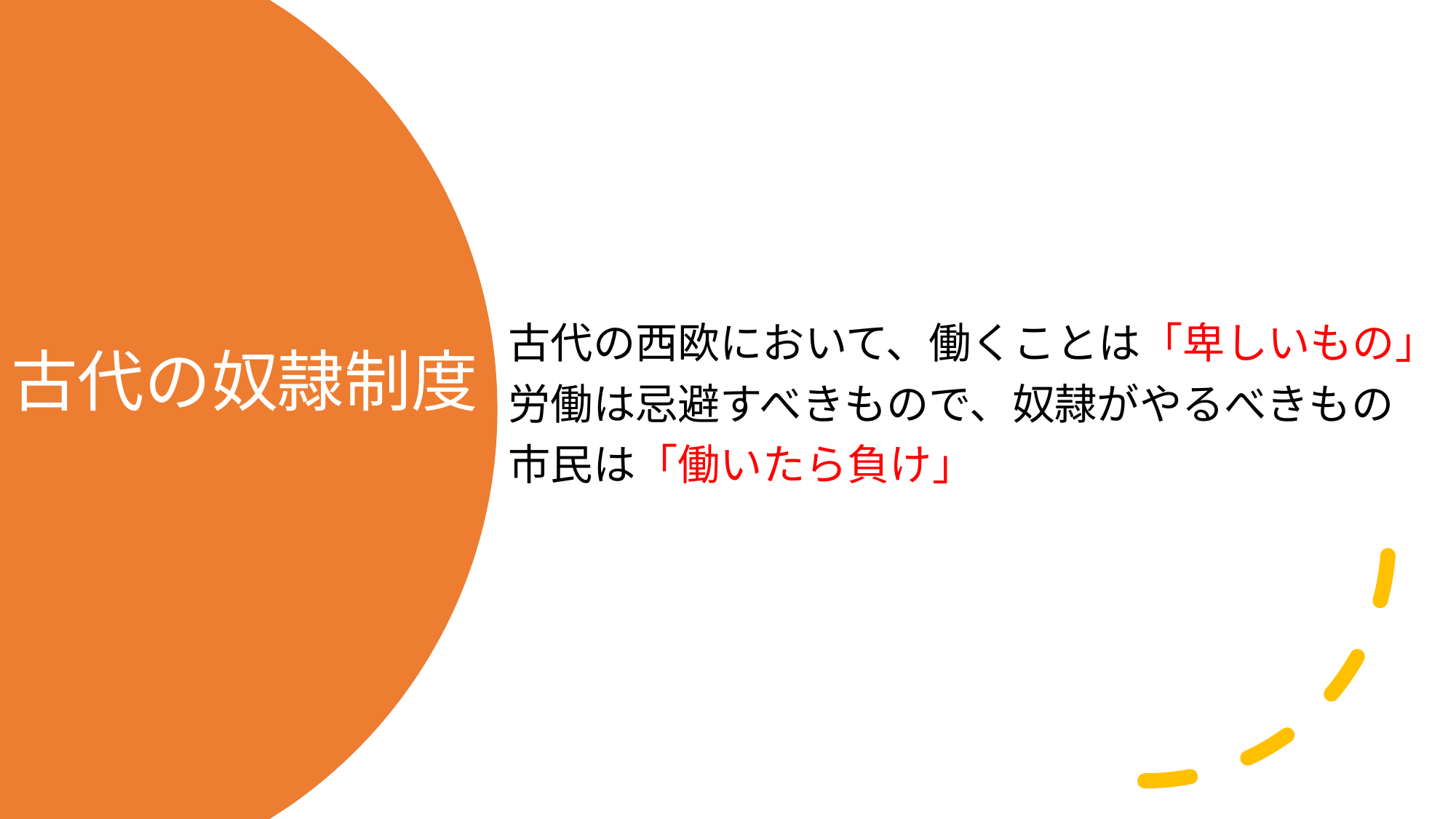

古代の西欧において、働くことは「卑しいもの」
労働は忌避すべきもので、奴隷がやるべきもの
市民は「働いたら負け」

# 古代の奴隷制度